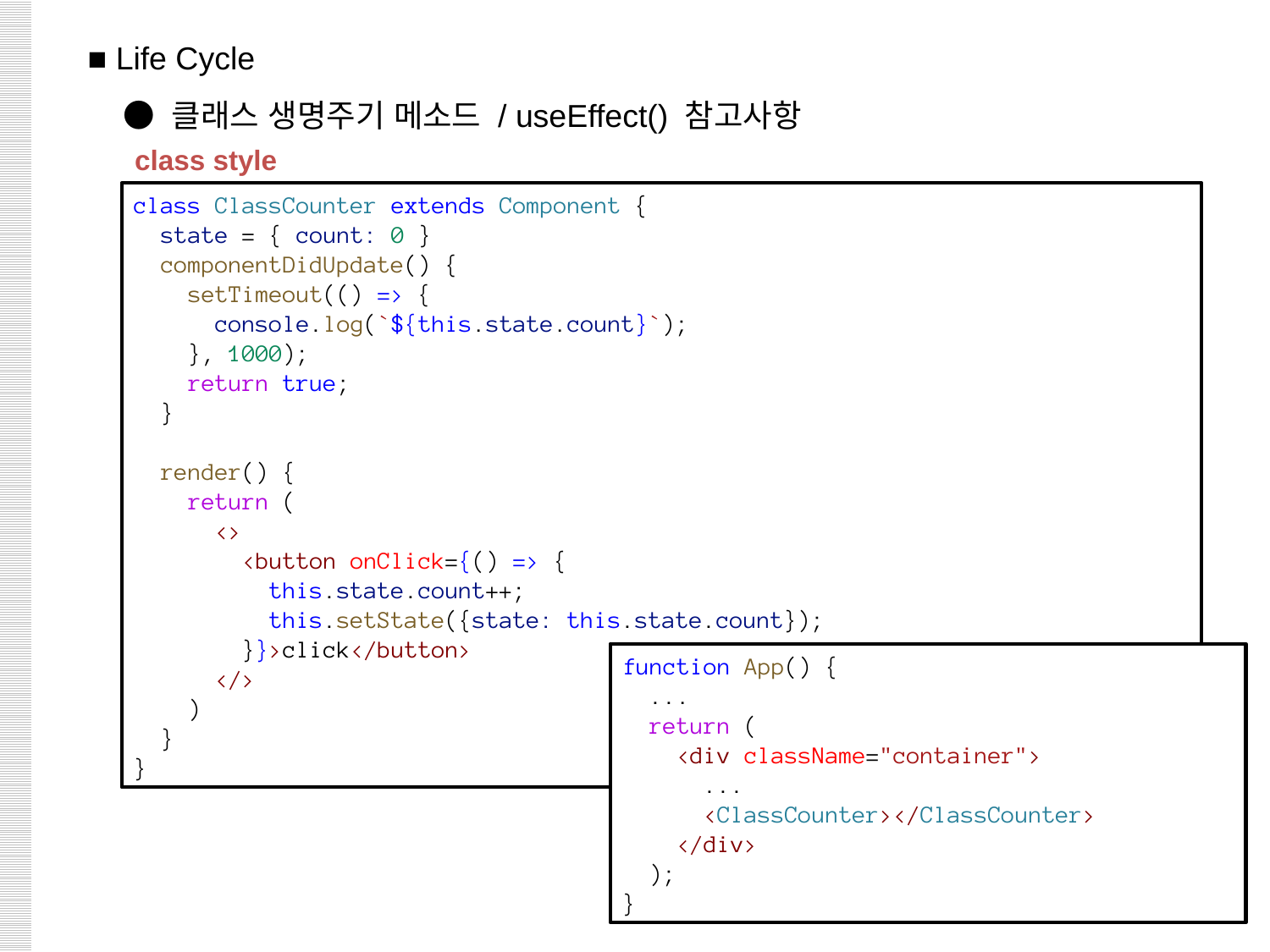

■ Life Cycle
    ● 클래스 생명주기 메소드 / useEffect() 참고사항
class style
class ClassCounter extends Component {
  state = { count: 0 }
  componentDidUpdate() {
    setTimeout(() => {
      console.log(`${this.state.count}`);
    }, 1000);
    return true;
  }

  render() {
    return (
      <>
        <button onClick={() => {
          this.state.count++;
          this.setState({state: this.state.count});
        }}>click</button>
      </>
    )
  }
}
function App() {
  ...
  return (
    <div className="container">
      ...
      <ClassCounter></ClassCounter>
    </div>
  );
}